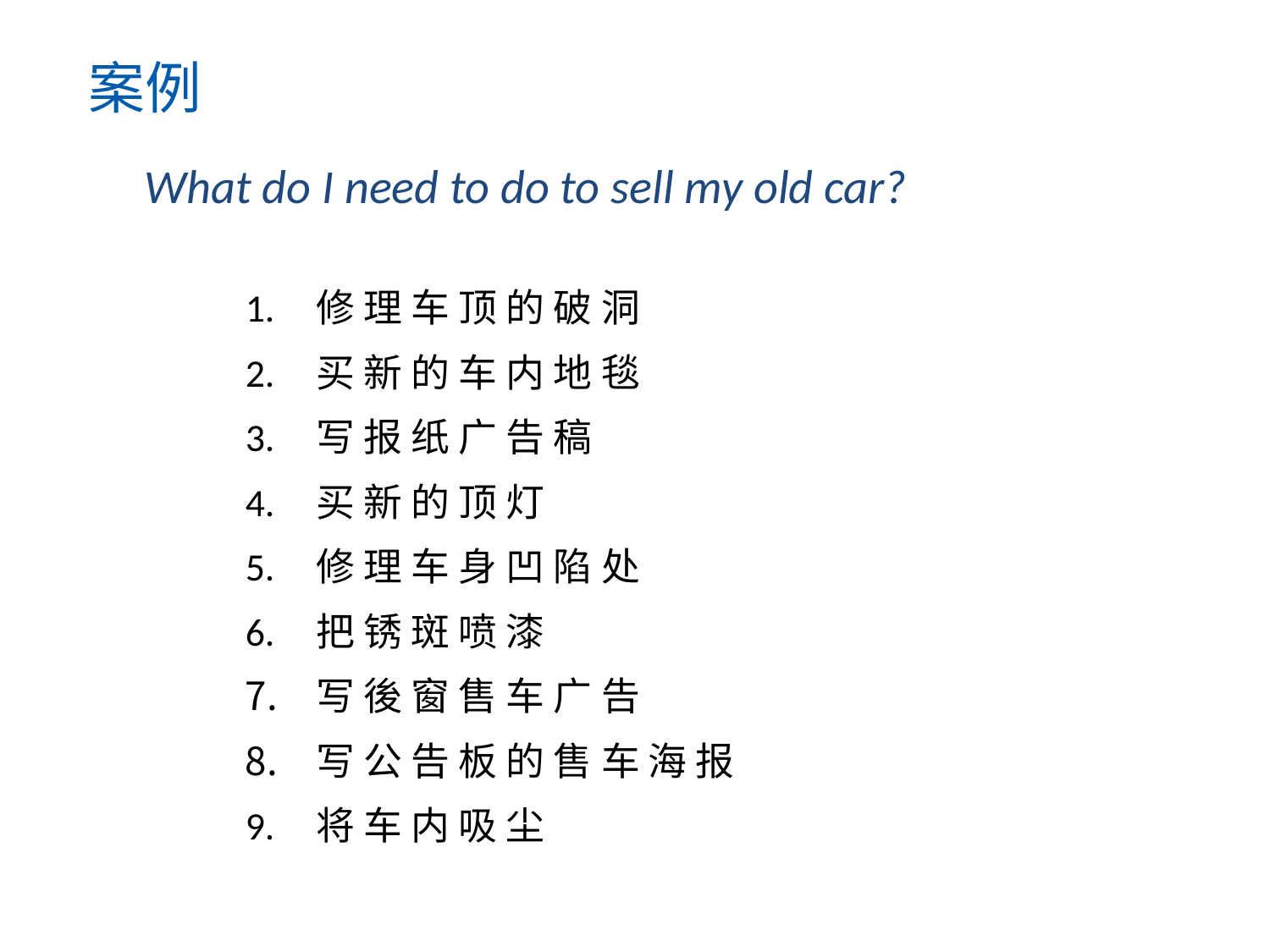

# 案例
What do I need to do to sell my old car?
1.	修 理 车 顶 的 破 洞
2.	买 新 的 车 内 地 毯
3.	写 报 纸 广 告 稿
4.	买 新 的 顶 灯
5.	修 理 车 身 凹 陷 处
6.	把 锈 斑 喷 漆
写 後 窗 售 车 广 告
写 公 告 板 的 售 车 海 报
9.	将 车 内 吸 尘